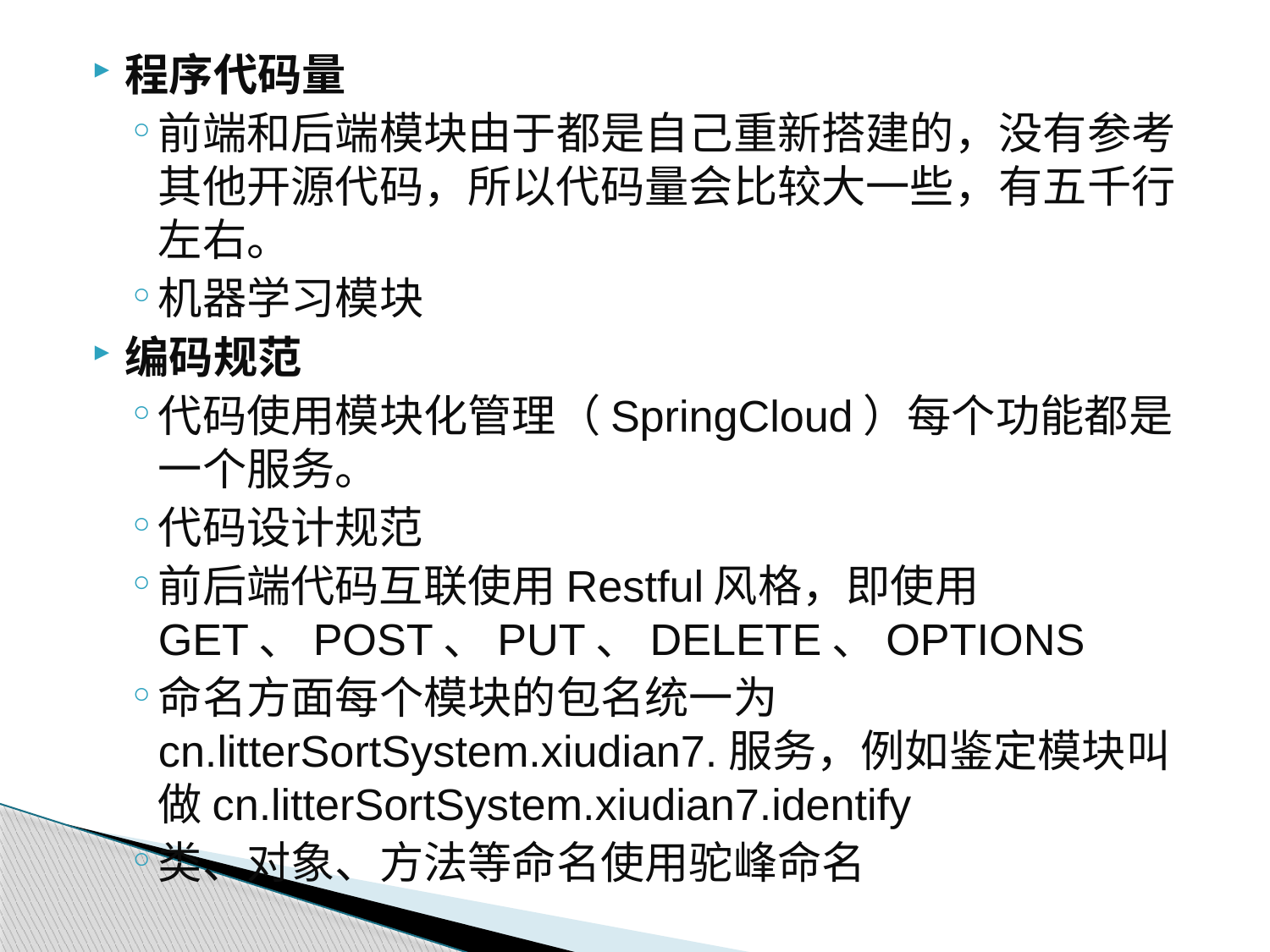

程序代码量
前端和后端模块由于都是自己重新搭建的，没有参考其他开源代码，所以代码量会比较大一些，有五千行左右。
机器学习模块
编码规范
代码使用模块化管理（SpringCloud）每个功能都是一个服务。
代码设计规范
前后端代码互联使用Restful风格，即使用GET、POST、PUT、DELETE、OPTIONS
命名方面每个模块的包名统一为cn.litterSortSystem.xiudian7.服务，例如鉴定模块叫做cn.litterSortSystem.xiudian7.identify
类、对象、方法等命名使用驼峰命名

18